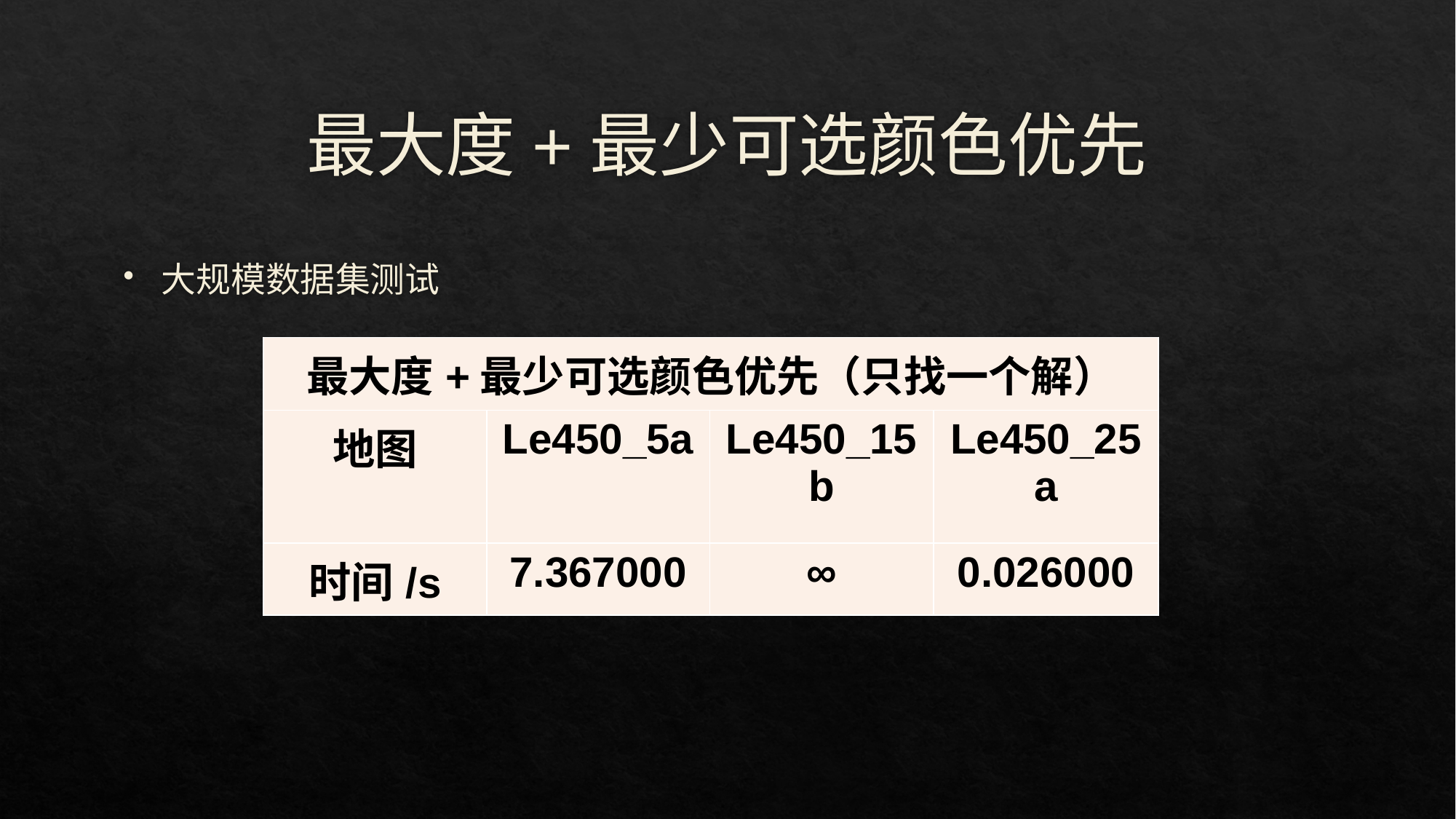

# 最大度+最少可选颜色优先
大规模数据集测试
| 最大度+最少可选颜色优先（只找一个解） |  |  |  |
| --- | --- | --- | --- |
| 地图 | Le450\_5a | Le450\_15b | Le450\_25a |
| 时间/s | 7.367000 | ∞ | 0.026000 |